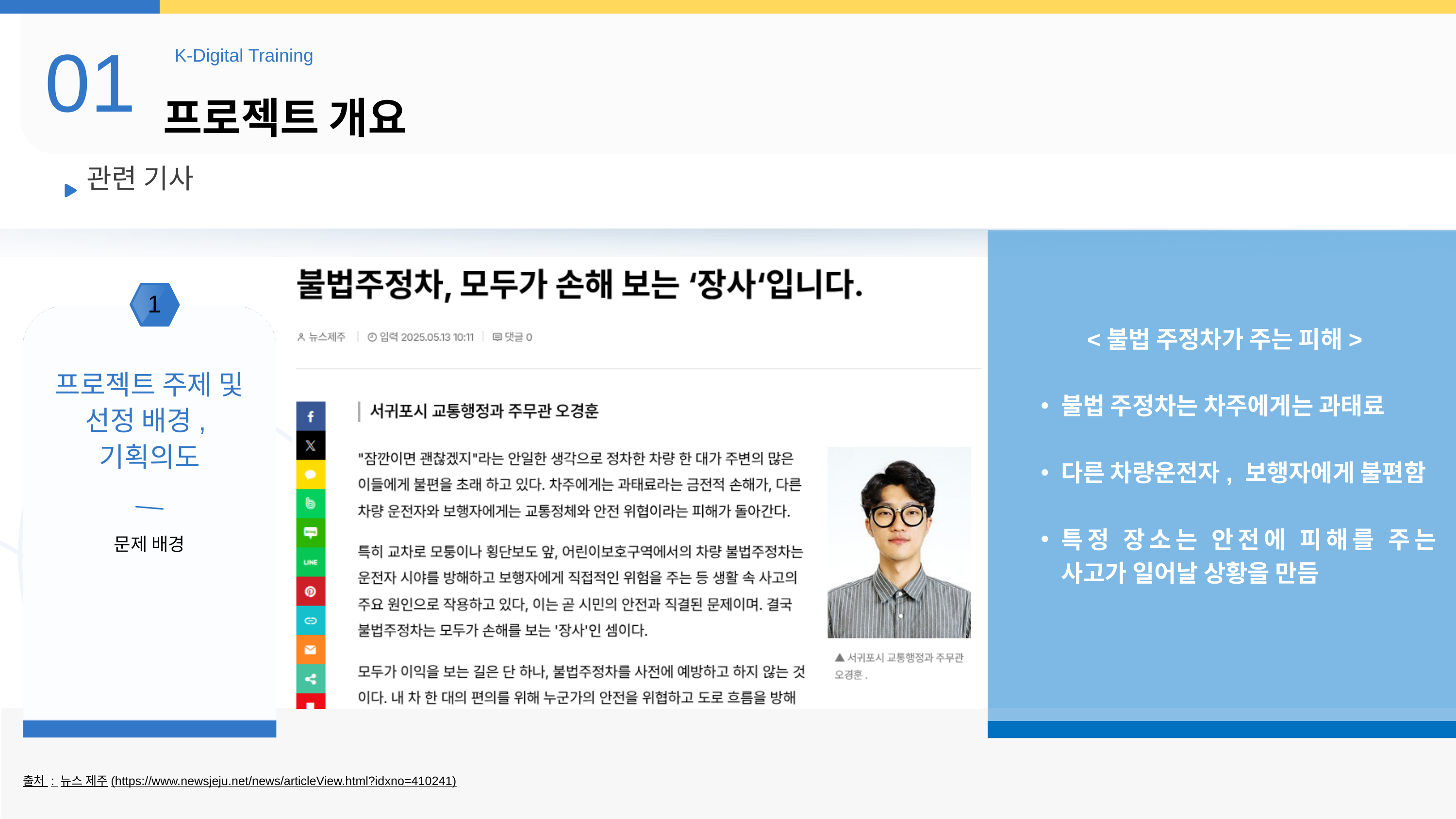

01

K-Digital Training
프로젝트 개요

관련 기사

1

          <불법 주정차가 주는 피해>

불법 주정차는 차주에게는 과태료

다른 차량운전자, 보행자에게 불편함

특정 장소는 안전에 피해를 주는 사고가 일어날 상황을 만듬

프로젝트 주제 및 선정 배경,
기획의도

문제 배경

출처 : 뉴스 제주(https://www.newsjeju.net/news/articleView.html?idxno=410241)